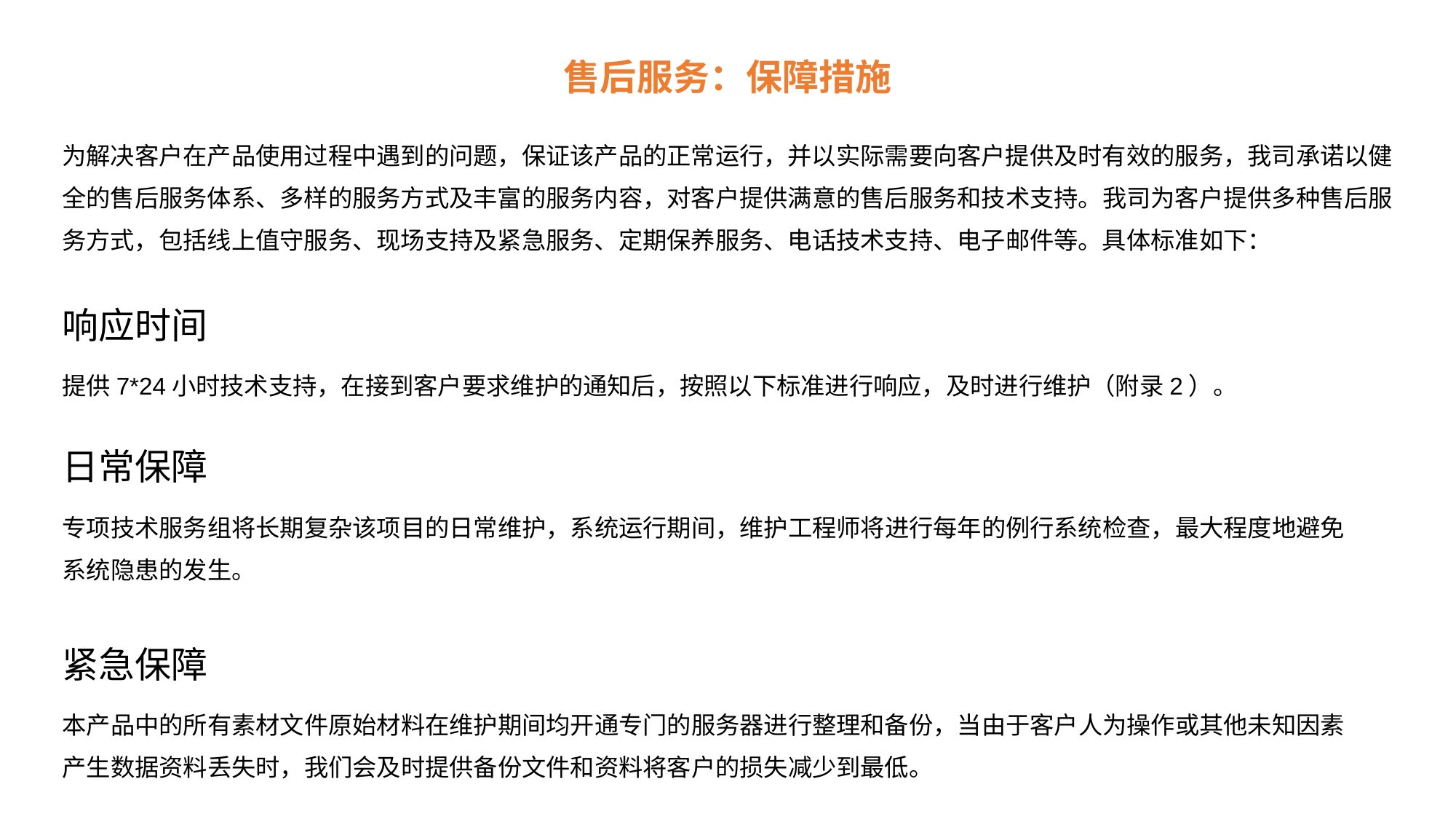

# 售后服务：保障措施
为解决客户在产品使用过程中遇到的问题，保证该产品的正常运行，并以实际需要向客户提供及时有效的服务，我司承诺以健全的售后服务体系、多样的服务方式及丰富的服务内容，对客户提供满意的售后服务和技术支持。我司为客户提供多种售后服务方式，包括线上值守服务、现场支持及紧急服务、定期保养服务、电话技术支持、电子邮件等。具体标准如下：
响应时间
提供7*24小时技术支持，在接到客户要求维护的通知后，按照以下标准进行响应，及时进行维护（附录2）。
日常保障
专项技术服务组将长期复杂该项目的日常维护，系统运行期间，维护工程师将进行每年的例行系统检查，最大程度地避免系统隐患的发生。
紧急保障
本产品中的所有素材文件原始材料在维护期间均开通专门的服务器进行整理和备份，当由于客户人为操作或其他未知因素产生数据资料丢失时，我们会及时提供备份文件和资料将客户的损失减少到最低。